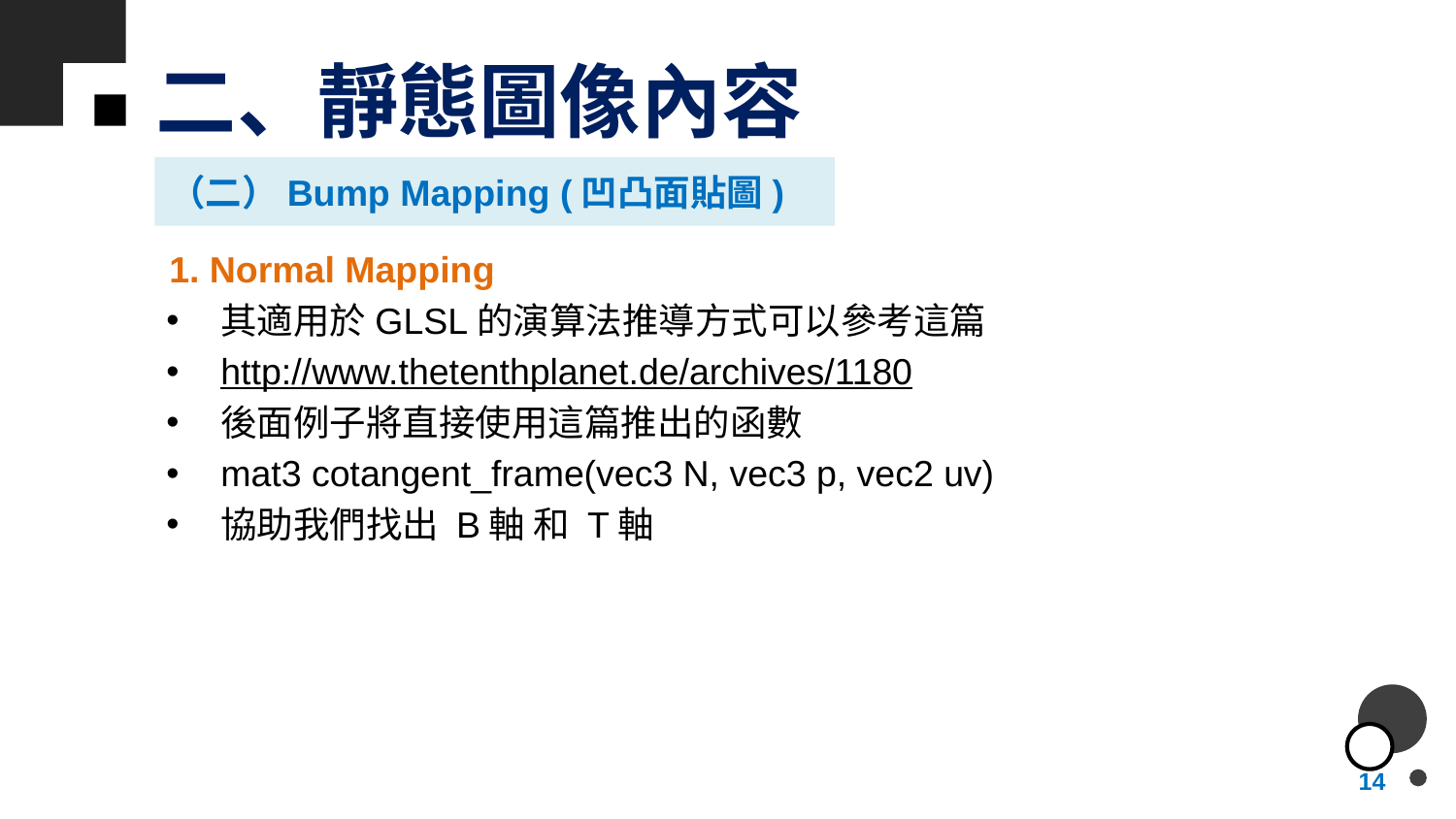

# 二、靜態圖像內容
（二）Bump Mapping (凹凸面貼圖)
1. Normal Mapping
其適用於GLSL的演算法推導方式可以參考這篇
http://www.thetenthplanet.de/archives/1180
後面例子將直接使用這篇推出的函數
mat3 cotangent_frame(vec3 N, vec3 p, vec2 uv)
協助我們找出 B軸 和 T軸

14